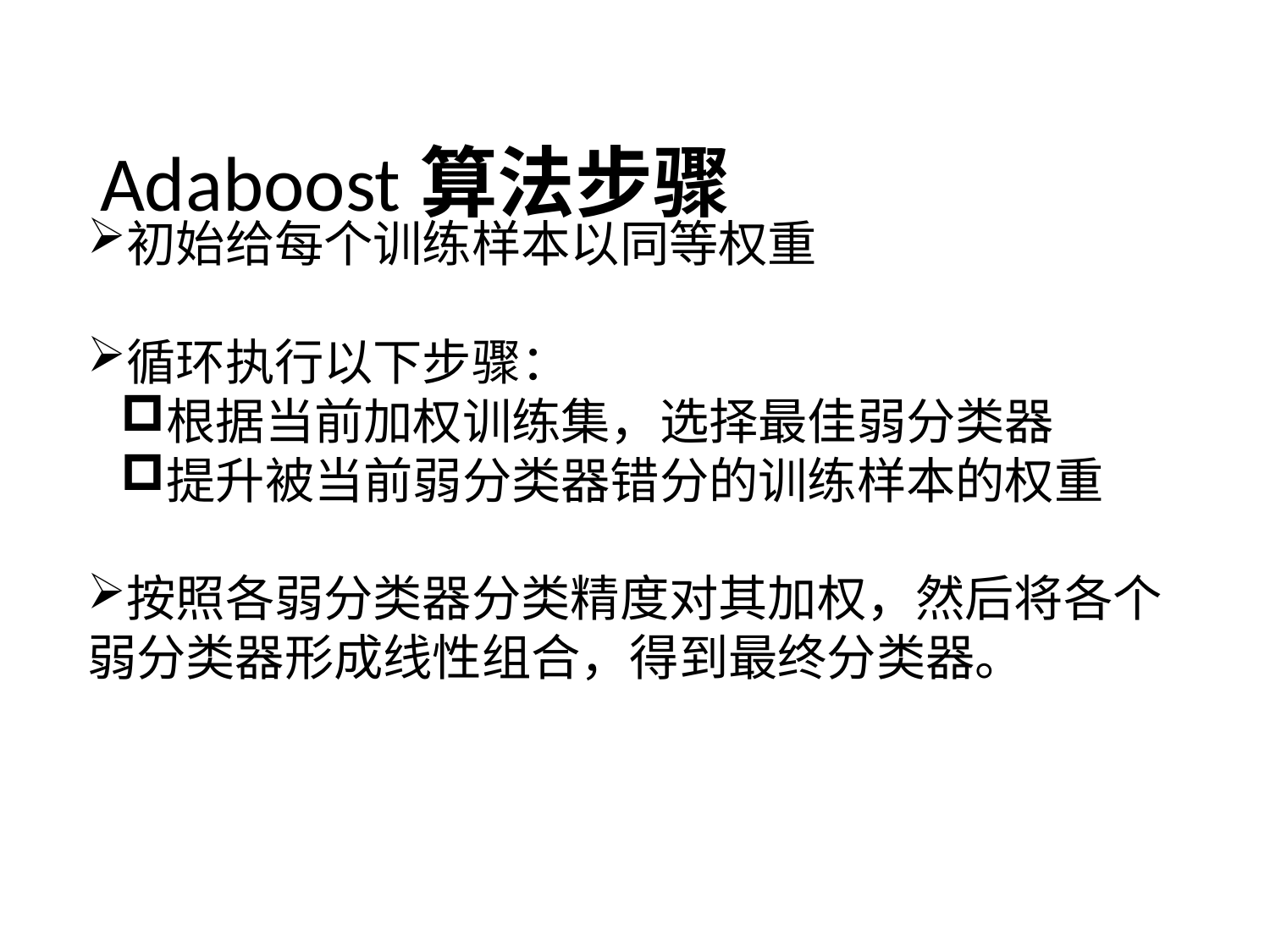

# Adaboost算法步骤
初始给每个训练样本以同等权重

循环执行以下步骤：
根据当前加权训练集，选择最佳弱分类器
提升被当前弱分类器错分的训练样本的权重

按照各弱分类器分类精度对其加权，然后将各个弱分类器形成线性组合，得到最终分类器。